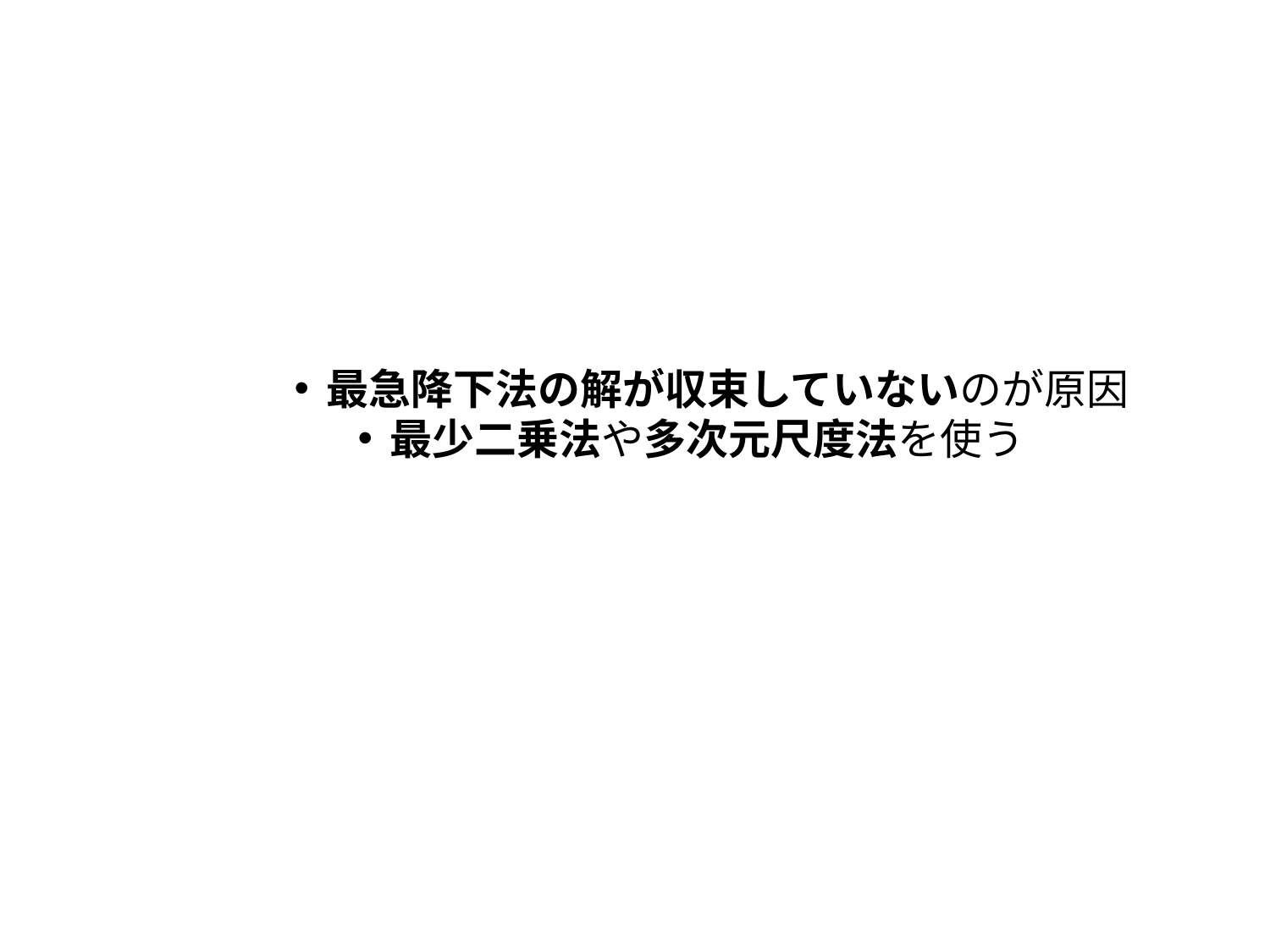

最急降下法の解が収束していないのが原因
最少二乗法や多次元尺度法を使う